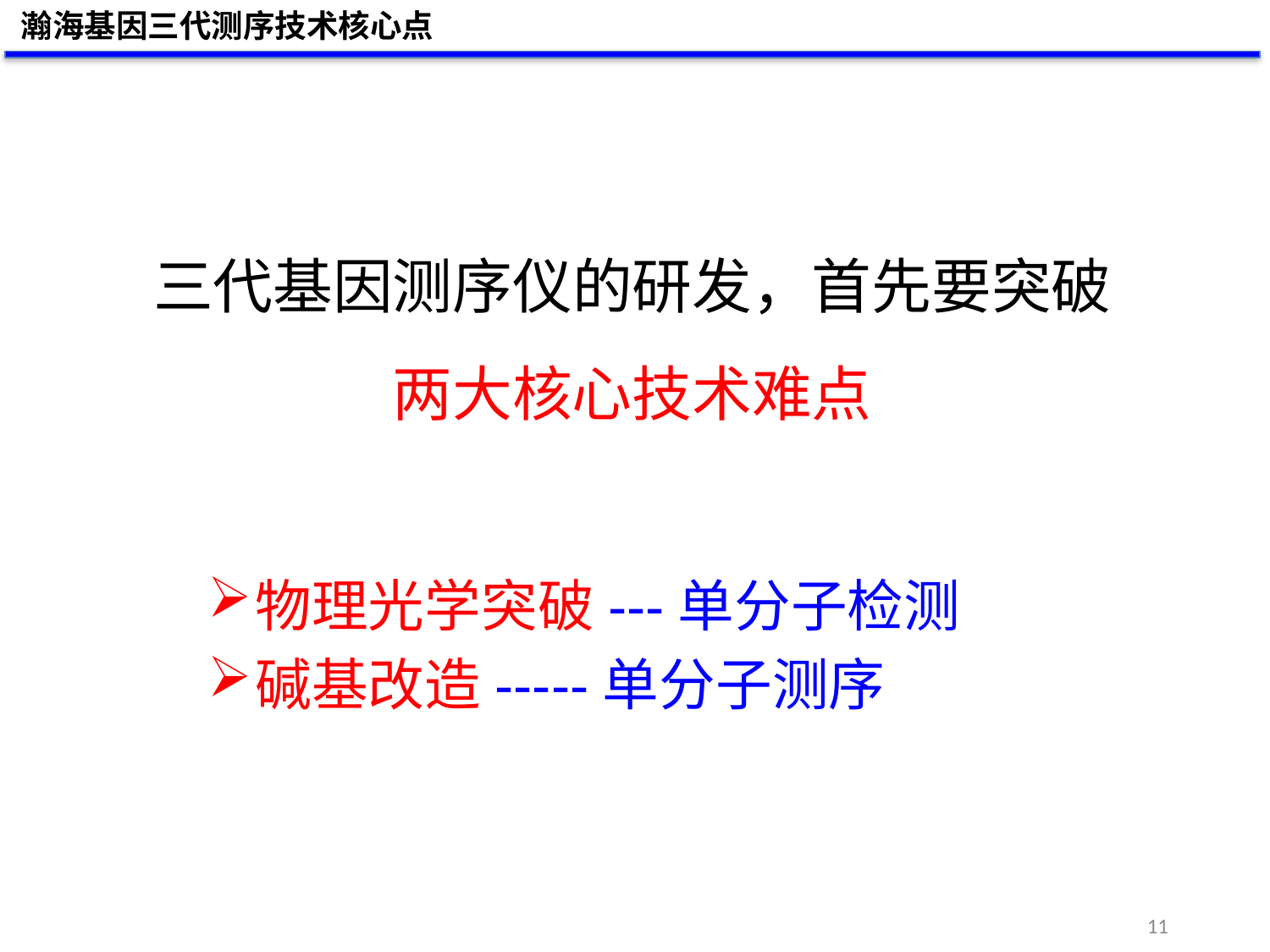

瀚海基因三代测序技术核心点

# 三代基因测序仪的研发，首先要突破 两大核心技术难点
物理光学突破---单分子检测
碱基改造-----单分子测序
11